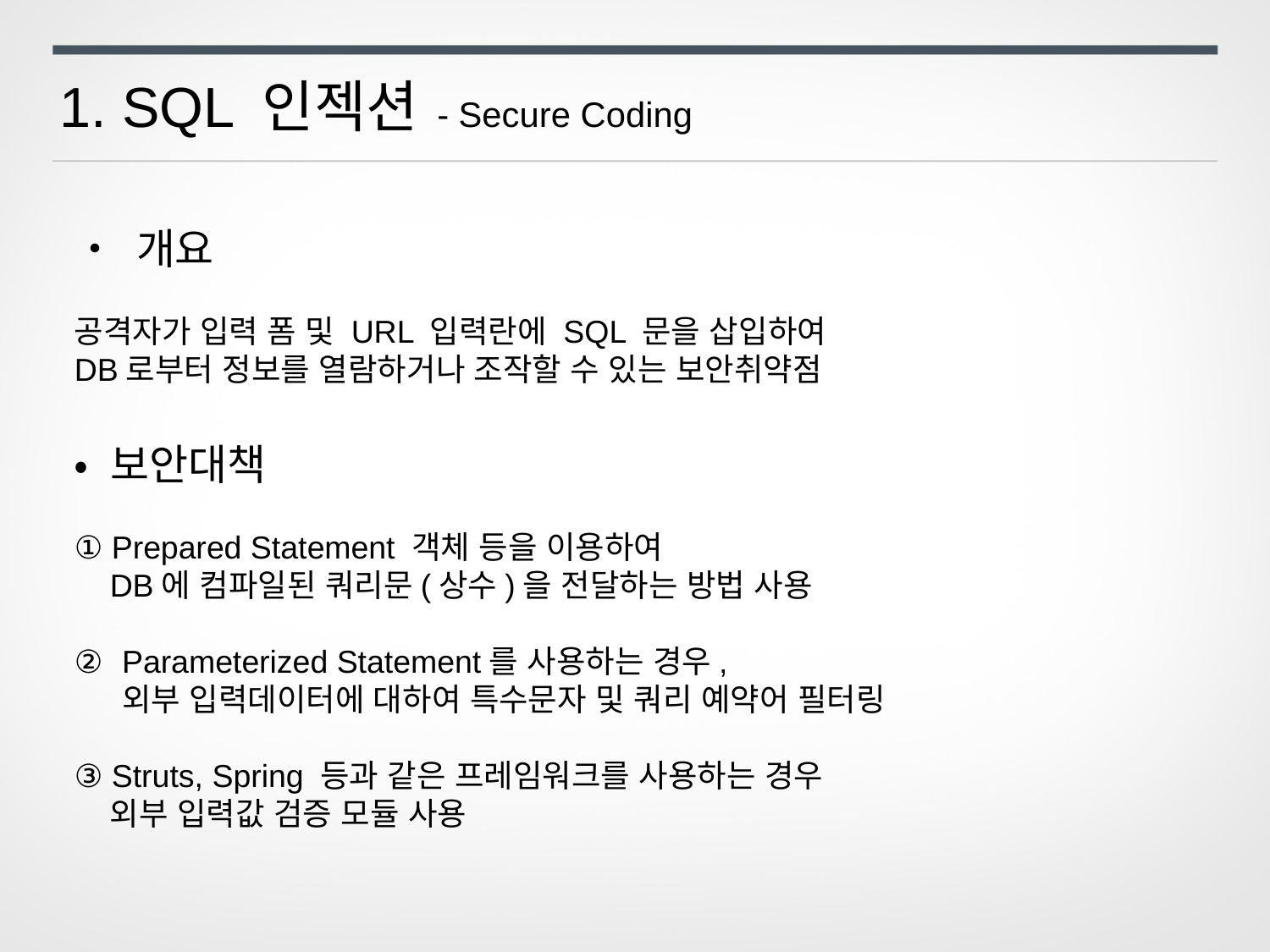

1. SQL 인젝션 - Secure Coding
• 개요

공격자가 입력 폼 및 URL 입력란에 SQL 문을 삽입하여
DB로부터 정보를 열람하거나 조작할 수 있는 보안취약점

• 보안대책

① Prepared Statement 객체 등을 이용하여
    DB에 컴파일된 쿼리문(상수)을 전달하는 방법 사용

Parameterized Statement를 사용하는 경우,
외부 입력데이터에 대하여 특수문자 및 쿼리 예약어 필터링

③ Struts, Spring 등과 같은 프레임워크를 사용하는 경우
    외부 입력값 검증 모듈 사용